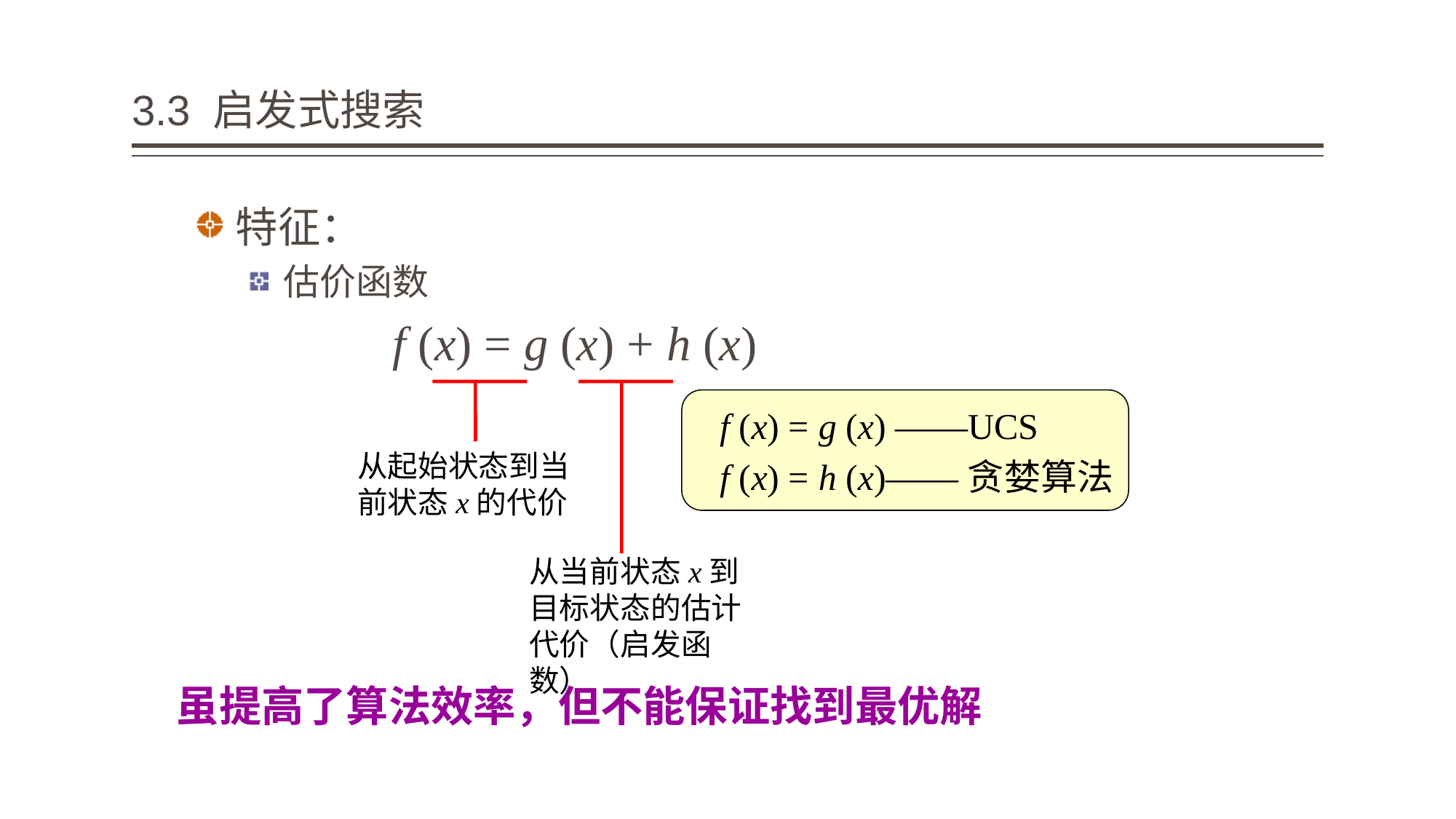

# 3.3 启发式搜索
特征：
估价函数
		f (x) = g (x) + h (x)

f (x) = g (x) ——UCS
f (x) = h (x)——贪婪算法
从起始状态到当前状态x的代价
从当前状态x到目标状态的估计代价（启发函数）
虽提高了算法效率，但不能保证找到最优解